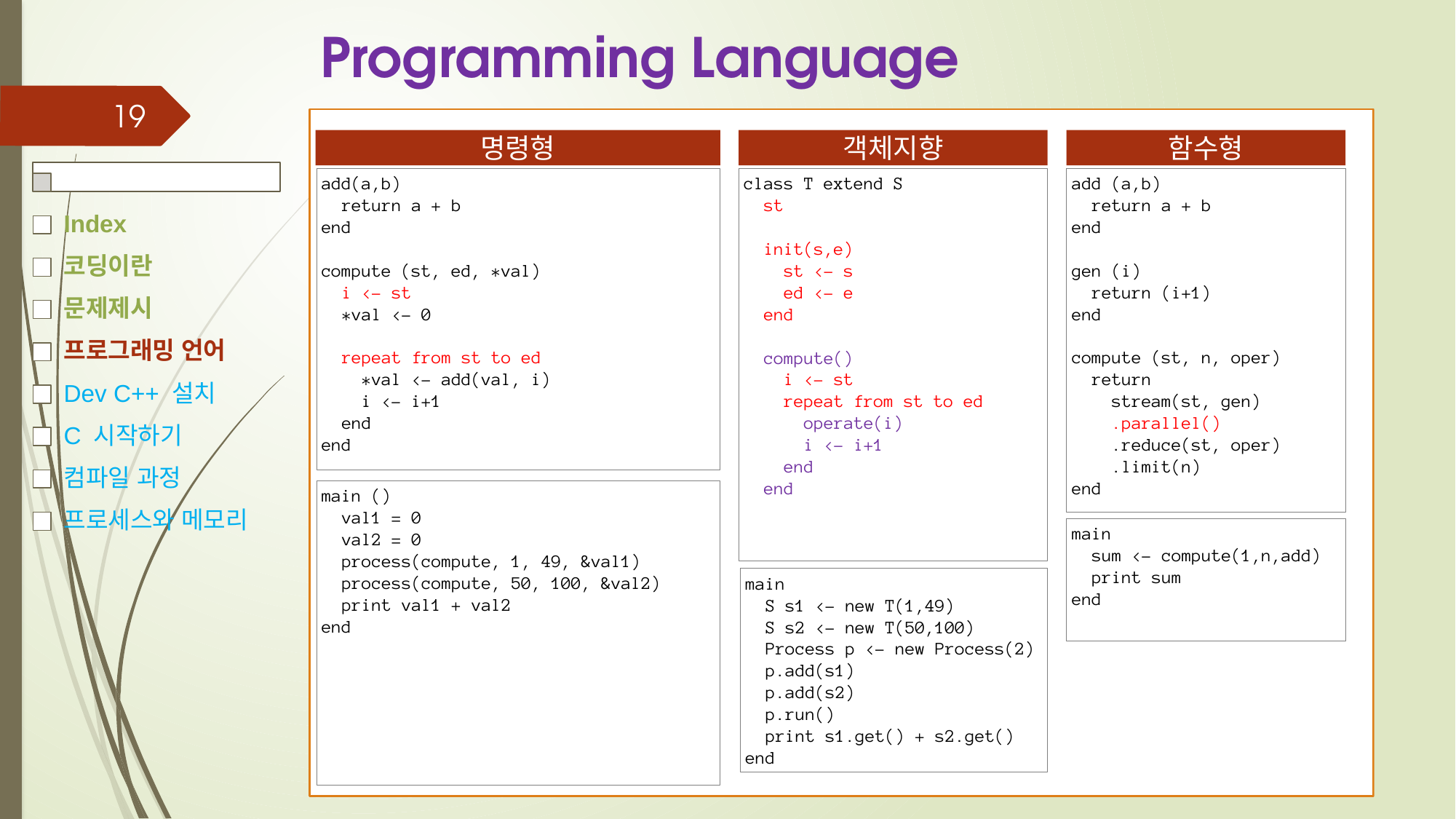

# Programming Language
19

Index

코딩이란

문제제시

프로그래밍 언어

Dev C++ 설치

C 시작하기

컴파일 과정

프로세스와 메모리

명령형
객체지향
함수형
add(a,b)
  return a + b
end

compute (st, ed, *val)
  i <- st
  *val <- 0

  repeat from st to ed
    *val <- add(val, i)
    i <- i+1
  end
end
add (a,b)
  return a + b
end

gen (i)
  return (i+1)
end

compute (st, n, oper)
  return
    stream(st, gen)
    .parallel()
    .reduce(st, oper)
    .limit(n)
end

class T extend S
  st

  init(s,e)
    st <- s
    ed <- e
  end

  compute()
    i <- st
    repeat from st to ed
      operate(i)
      i <- i+1
    end
  end

main ()
  val1 = 0
  val2 = 0
  process(compute, 1, 49, &val1)
  process(compute, 50, 100, &val2)
  print val1 + val2
end

main
  sum <- compute(1,n,add)
  print sum
end
main
  S s1 <- new T(1,49)
  S s2 <- new T(50,100)
  Process p <- new Process(2)
  p.add(s1)
  p.add(s2)
  p.run()
  print s1.get() + s2.get()
end
main(n)
  S s <- new S()
  s.compute(100)
  print s.get()
end